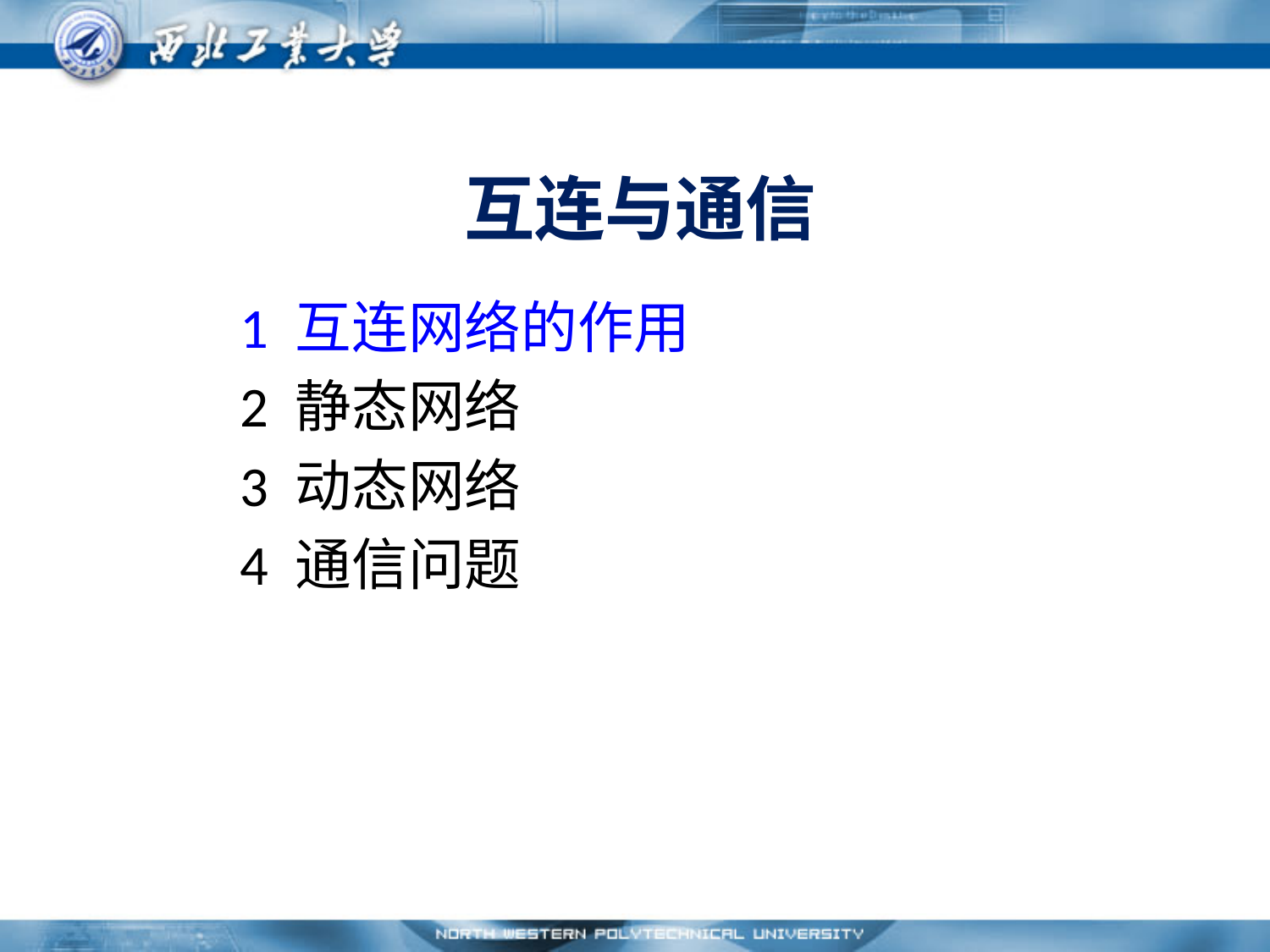

# 互连与通信
		1 互连网络的作用
		2 静态网络
		3 动态网络
		4 通信问题